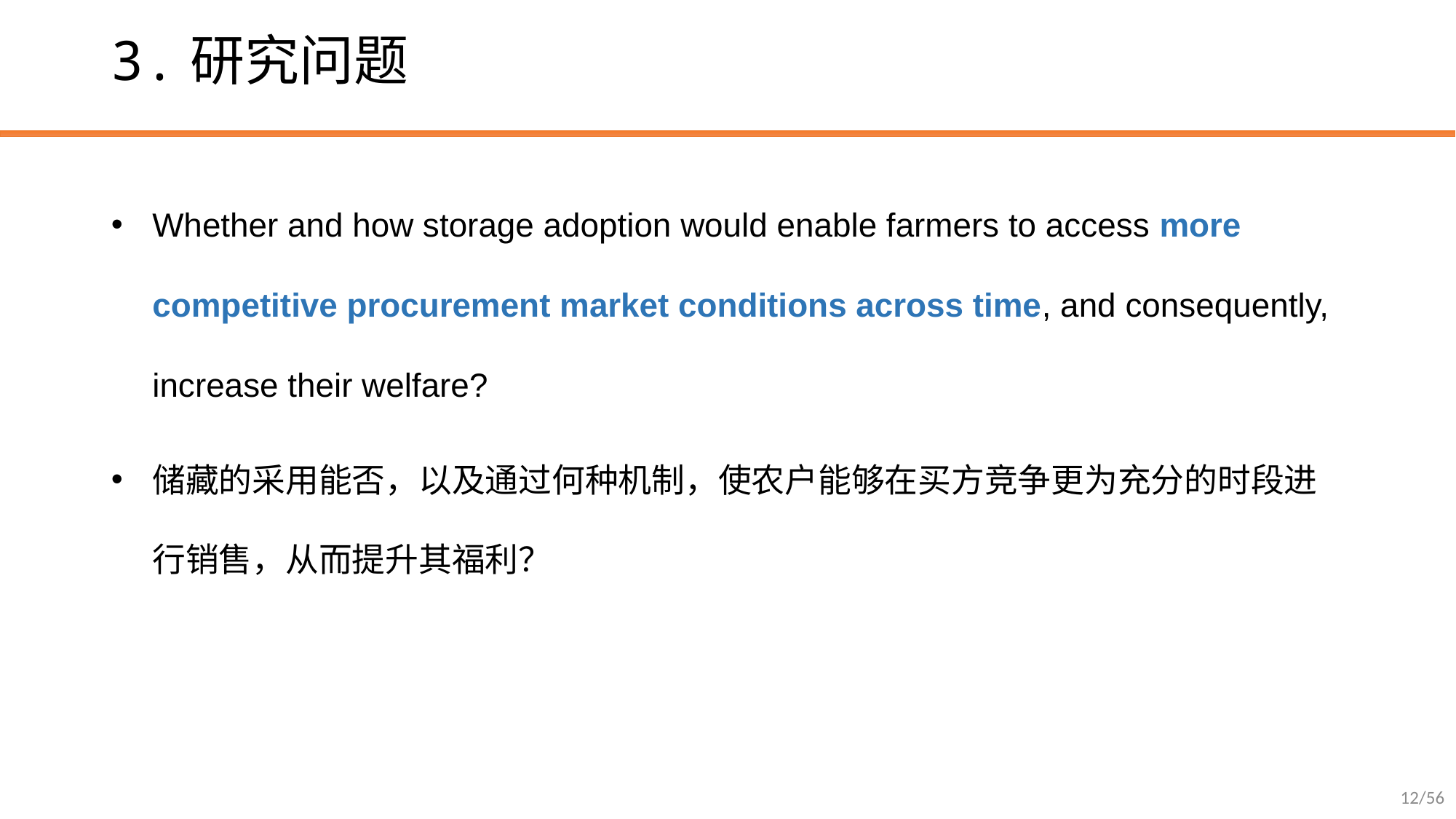

# 3.研究问题
Whether and how storage adoption would enable farmers to access more competitive procurement market conditions across time, and consequently, increase their welfare?
储藏的采用能否，以及通过何种机制，使农户能够在买方竞争更为充分的时段进行销售，从而提升其福利？